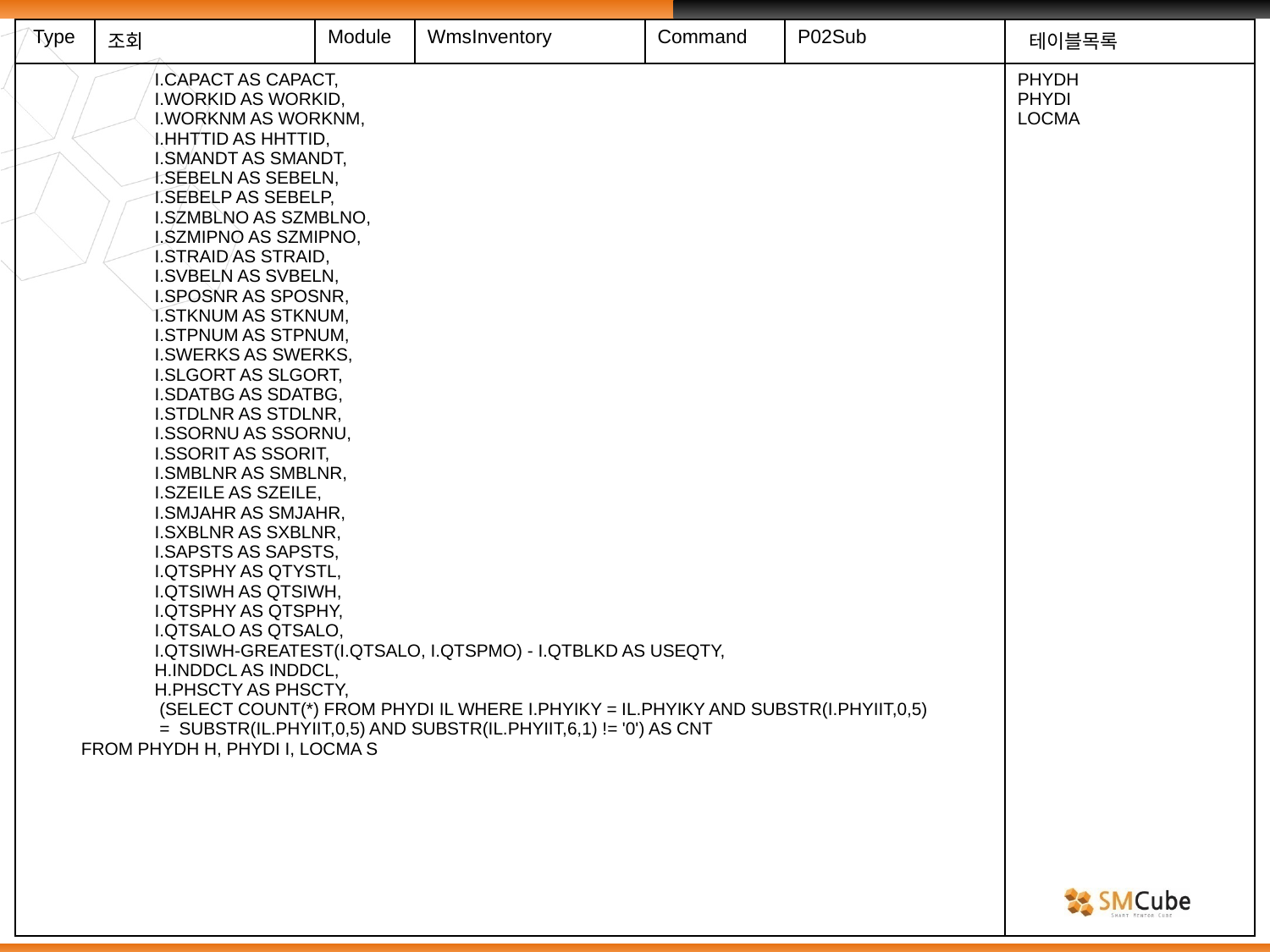

| Type | 조회 | Module | WmsInventory | Command | P02Sub | 테이블목록 |
| --- | --- | --- | --- | --- | --- | --- |
| I.CAPACT AS CAPACT, I.WORKID AS WORKID, I.WORKNM AS WORKNM, I.HHTTID AS HHTTID, I.SMANDT AS SMANDT, I.SEBELN AS SEBELN, I.SEBELP AS SEBELP, I.SZMBLNO AS SZMBLNO, I.SZMIPNO AS SZMIPNO, I.STRAID AS STRAID, I.SVBELN AS SVBELN, I.SPOSNR AS SPOSNR, I.STKNUM AS STKNUM, I.STPNUM AS STPNUM, I.SWERKS AS SWERKS, I.SLGORT AS SLGORT, I.SDATBG AS SDATBG, I.STDLNR AS STDLNR, I.SSORNU AS SSORNU, I.SSORIT AS SSORIT, I.SMBLNR AS SMBLNR, I.SZEILE AS SZEILE, I.SMJAHR AS SMJAHR, I.SXBLNR AS SXBLNR, I.SAPSTS AS SAPSTS, I.QTSPHY AS QTYSTL, I.QTSIWH AS QTSIWH, I.QTSPHY AS QTSPHY, I.QTSALO AS QTSALO, I.QTSIWH-GREATEST(I.QTSALO, I.QTSPMO) - I.QTBLKD AS USEQTY, H.INDDCL AS INDDCL, H.PHSCTY AS PHSCTY, (SELECT COUNT(\*) FROM PHYDI IL WHERE I.PHYIKY = IL.PHYIKY AND SUBSTR(I.PHYIIT,0,5) = SUBSTR(IL.PHYIIT,0,5) AND SUBSTR(IL.PHYIIT,6,1) != '0') AS CNT FROM PHYDH H, PHYDI I, LOCMA S |  |  |  |  |  | PHYDH PHYDI LOCMA |